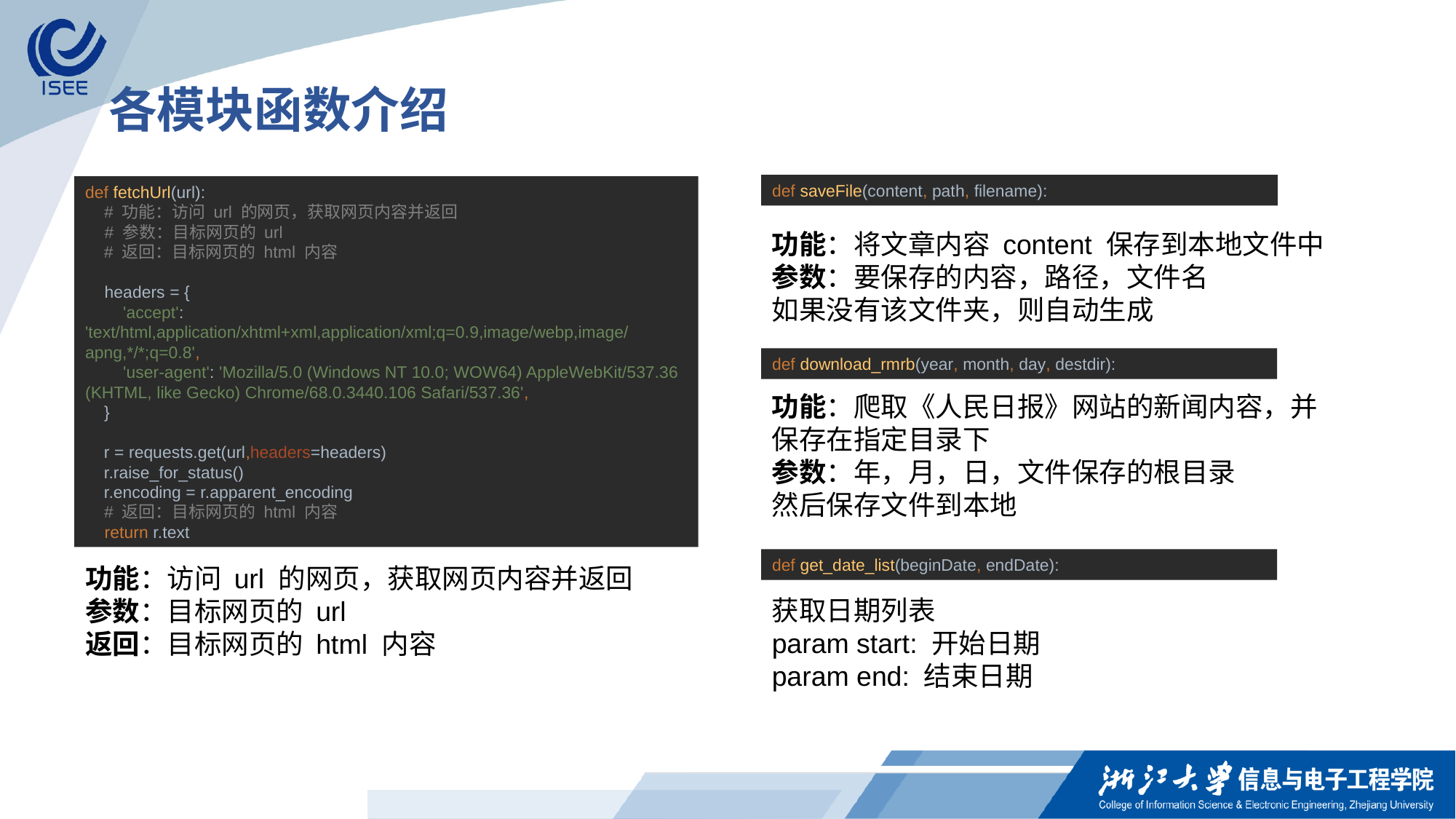

各模块函数介绍
def fetchUrl(url):
    # 功能：访问 url 的网页，获取网页内容并返回
    # 参数：目标网页的 url
    # 返回：目标网页的 html 内容
    headers = {
        'accept': 'text/html,application/xhtml+xml,application/xml;q=0.9,image/webp,image/apng,*/*;q=0.8',
        'user-agent': 'Mozilla/5.0 (Windows NT 10.0; WOW64) AppleWebKit/537.36 (KHTML, like Gecko) Chrome/68.0.3440.106 Safari/537.36',
    }
    r = requests.get(url,headers=headers)
    r.raise_for_status()
    r.encoding = r.apparent_encoding
    # 返回：目标网页的 html 内容
    return r.text
def saveFile(content, path, filename):
功能：将文章内容 content 保存到本地文件中
参数：要保存的内容，路径，文件名
如果没有该文件夹，则自动生成
def download_rmrb(year, month, day, destdir):
功能：爬取《人民日报》网站的新闻内容，并保存在指定目录下
参数：年，月，日，文件保存的根目录
然后保存文件到本地
def get_date_list(beginDate, endDate):
功能：访问 url 的网页，获取网页内容并返回
参数：目标网页的 url
返回：目标网页的 html 内容
获取日期列表
param start: 开始日期
param end: 结束日期